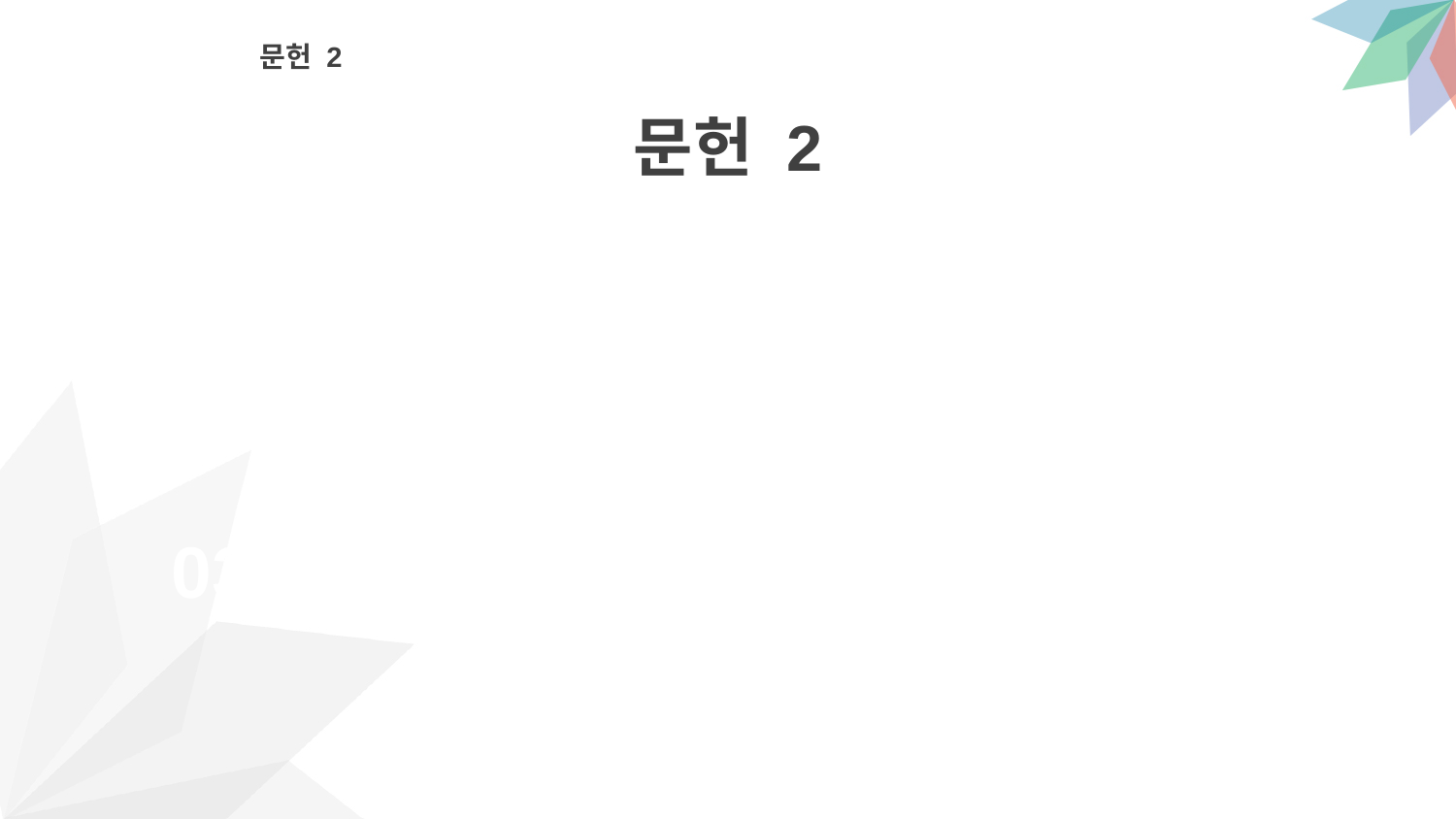

문헌 2
문헌 2
2
04
03